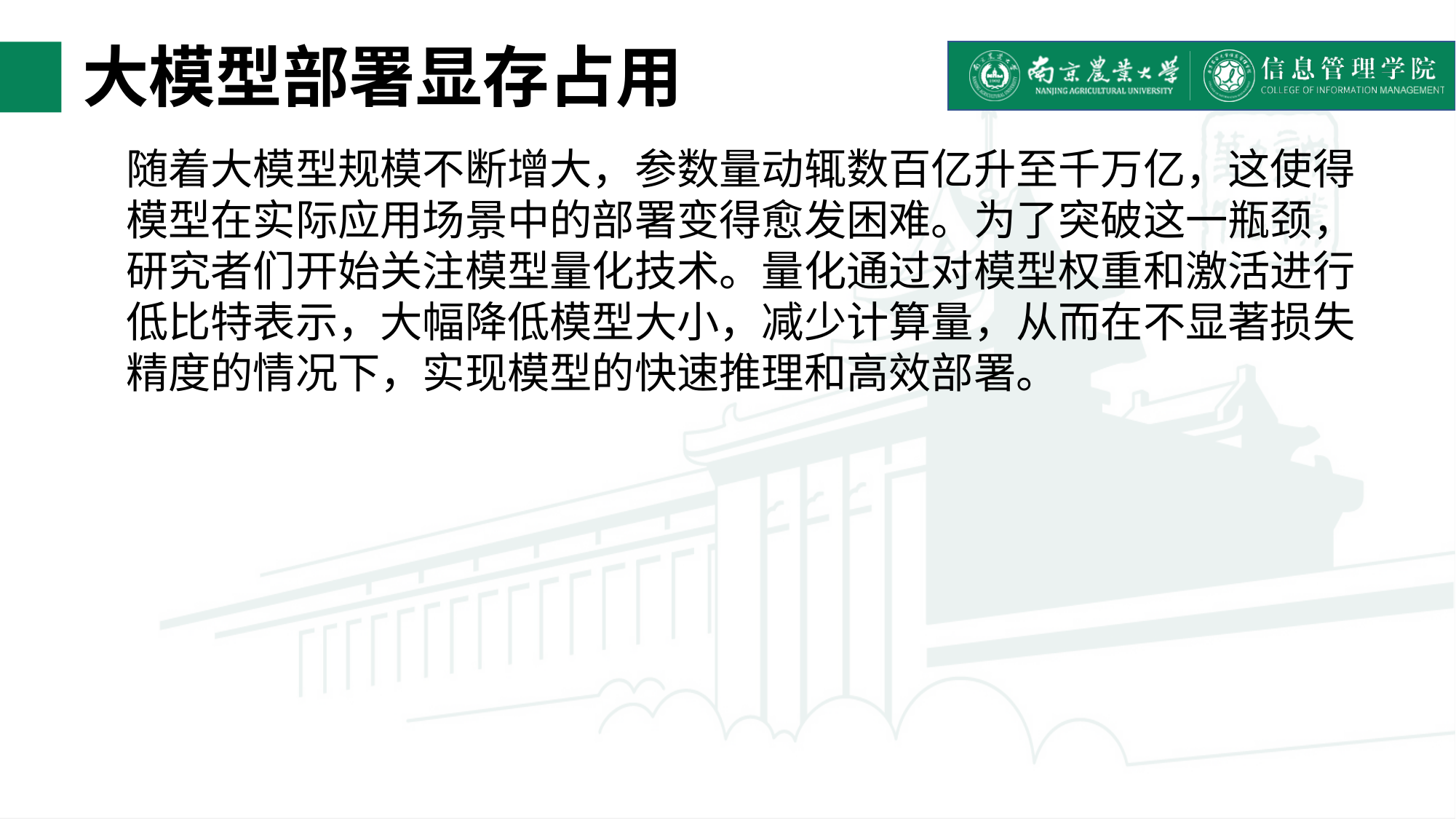

# 大模型部署显存占用
随着大模型规模不断增大，参数量动辄数百亿升至千万亿，这使得模型在实际应用场景中的部署变得愈发困难。为了突破这一瓶颈，研究者们开始关注模型量化技术。量化通过对模型权重和激活进行低比特表示，大幅降低模型大小，减少计算量，从而在不显著损失精度的情况下，实现模型的快速推理和高效部署。